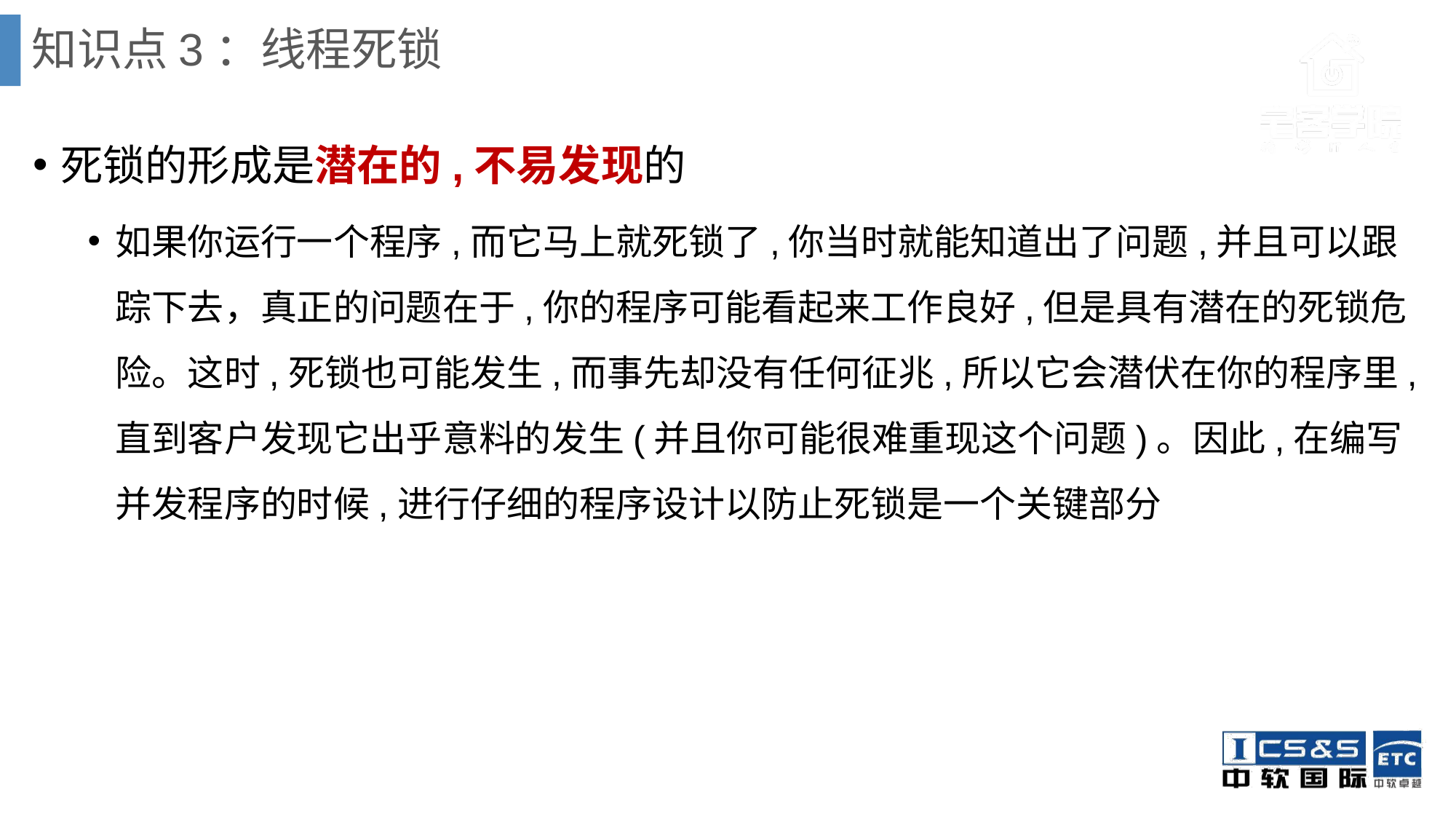

# 知识点3：线程死锁
死锁的形成是潜在的,不易发现的
如果你运行一个程序,而它马上就死锁了,你当时就能知道出了问题,并且可以跟踪下去，真正的问题在于,你的程序可能看起来工作良好,但是具有潜在的死锁危险。这时,死锁也可能发生,而事先却没有任何征兆,所以它会潜伏在你的程序里,直到客户发现它出乎意料的发生(并且你可能很难重现这个问题)。因此,在编写并发程序的时候,进行仔细的程序设计以防止死锁是一个关键部分